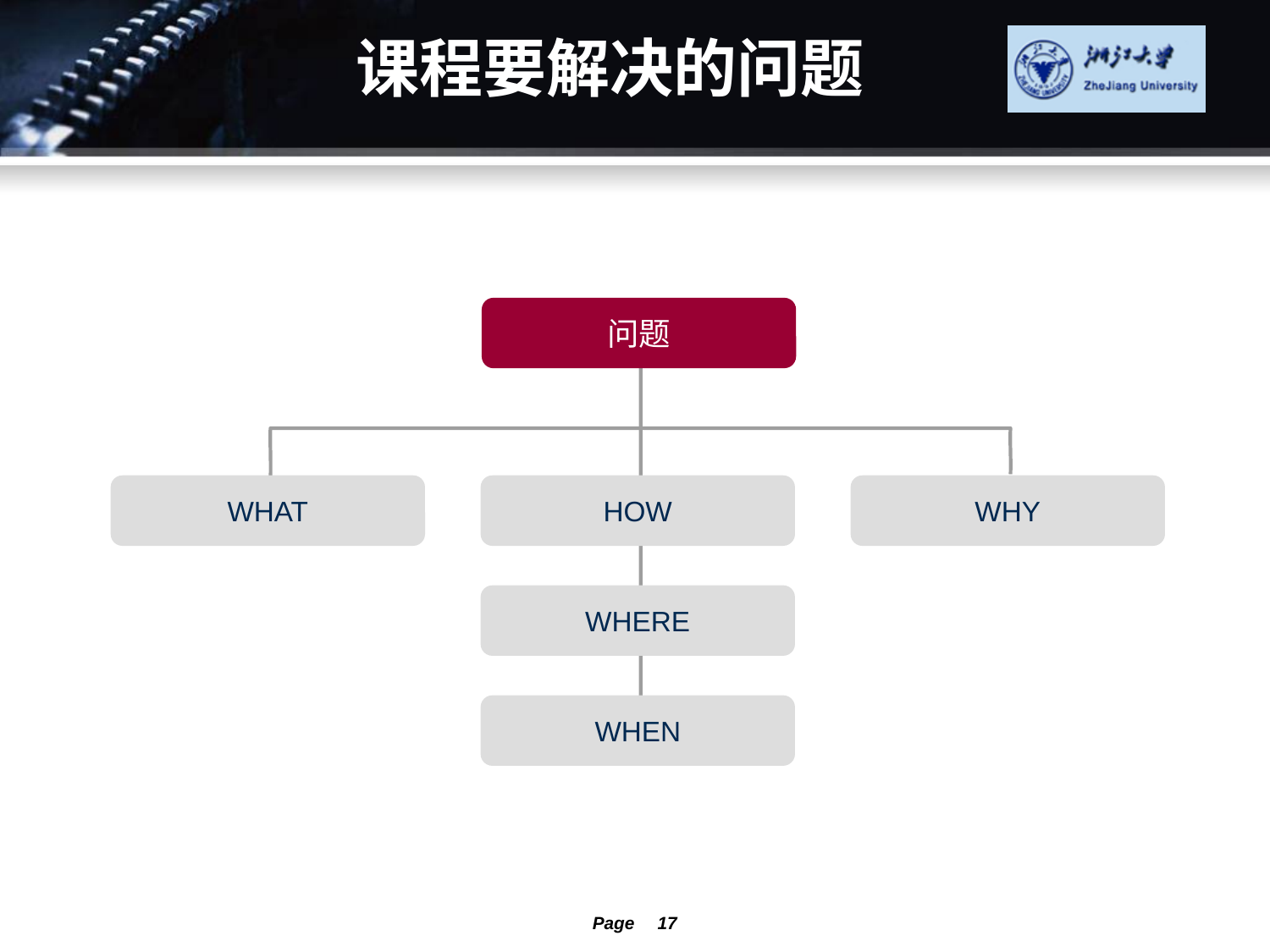

# 课程要解决的问题
问题

WHAT
HOW
WHY
WHERE
WHEN